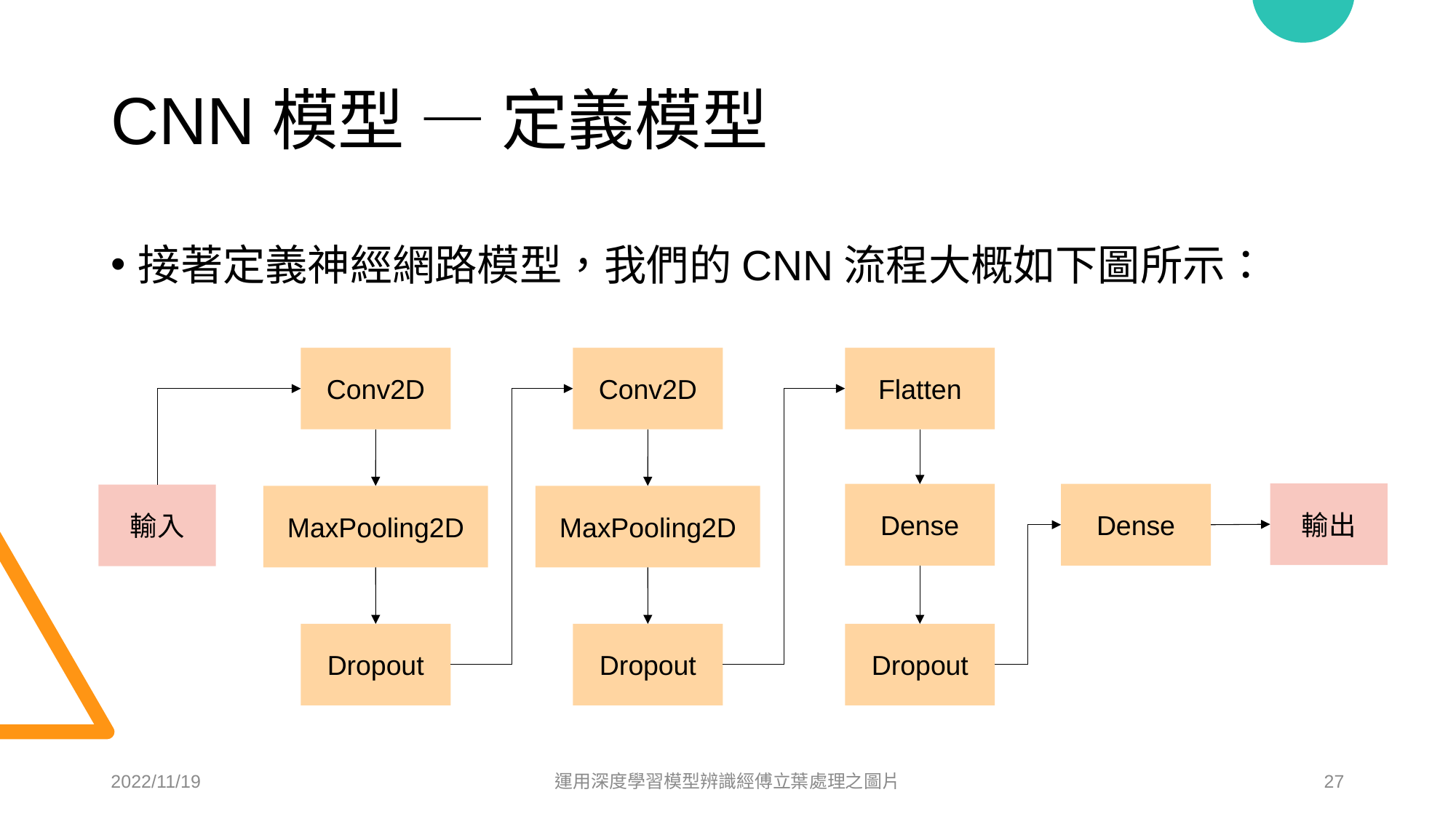

# CNN模型 — 定義模型
接著定義神經網路模型，我們的CNN流程大概如下圖所示：
Conv2D
Conv2D
Flatten
輸出
Dense
Dense
輸入
MaxPooling2D
MaxPooling2D
Dropout
Dropout
Dropout
2022/11/19
運用深度學習模型辨識經傅立葉處理之圖片
27